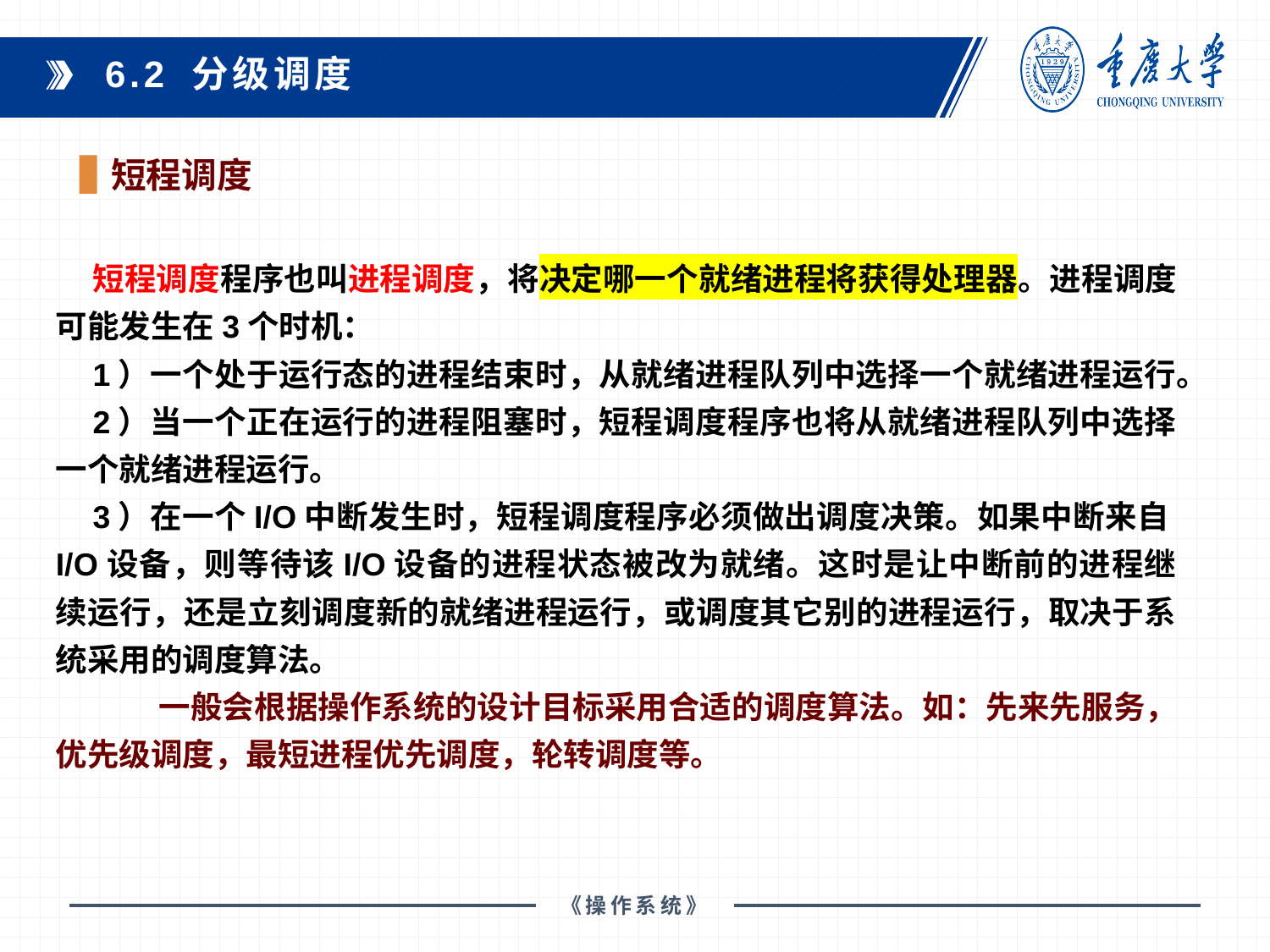

6.2 分级调度
短程调度

课程教材：
短程调度程序也叫进程调度，将决定哪一个就绪进程将获得处理器。进程调度可能发生在3个时机：
1）一个处于运行态的进程结束时，从就绪进程队列中选择一个就绪进程运行。
2）当一个正在运行的进程阻塞时，短程调度程序也将从就绪进程队列中选择一个就绪进程运行。
3）在一个I/O中断发生时，短程调度程序必须做出调度决策。如果中断来自I/O设备，则等待该I/O设备的进程状态被改为就绪。这时是让中断前的进程继续运行，还是立刻调度新的就绪进程运行，或调度其它别的进程运行，取决于系统采用的调度算法。
        一般会根据操作系统的设计目标采用合适的调度算法。如：先来先服务，优先级调度，最短进程优先调度，轮转调度等。